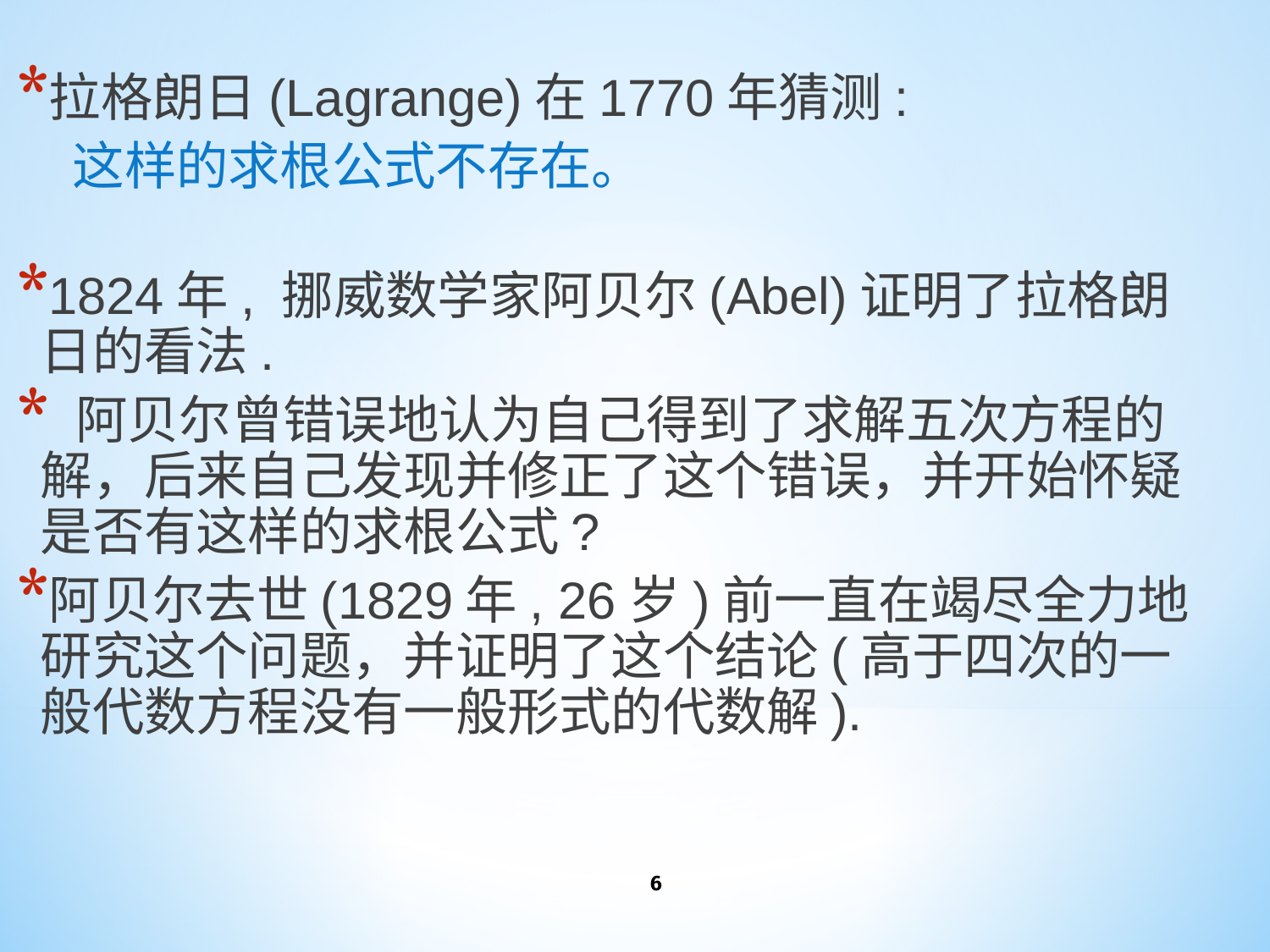

拉格朗日(Lagrange)在1770年猜测:
   这样的求根公式不存在。

1824年, 挪威数学家阿贝尔(Abel)证明了拉格朗日的看法.
 阿贝尔曾错误地认为自己得到了求解五次方程的解，后来自己发现并修正了这个错误，并开始怀疑是否有这样的求根公式?
阿贝尔去世(1829年, 26岁)前一直在竭尽全力地研究这个问题，并证明了这个结论(高于四次的一般代数方程没有一般形式的代数解).
6